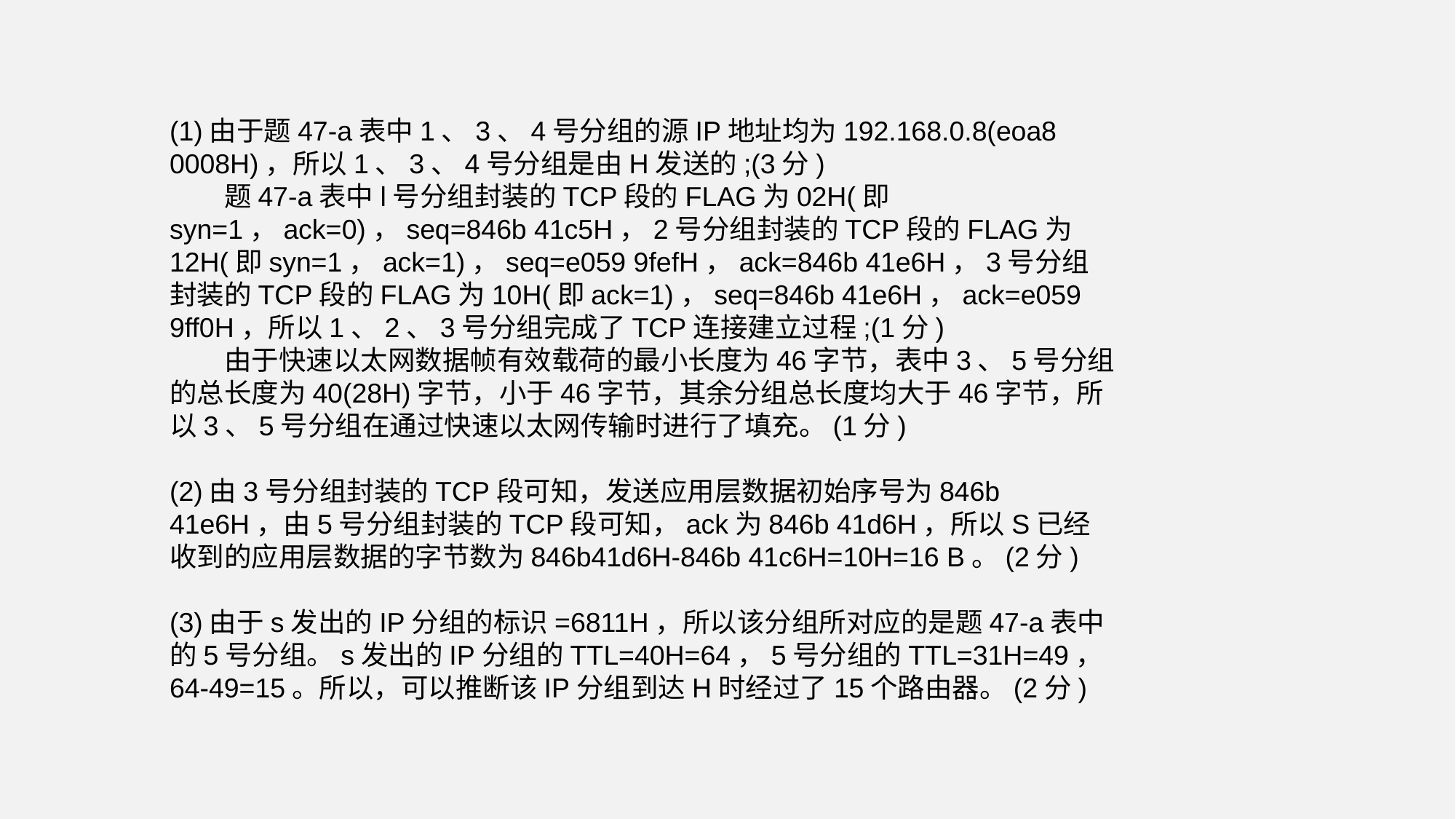

(1)由于题47-a表中1、3、4号分组的源IP地址均为192.168.0.8(eoa8 0008H)，所以1、3、4号分组是由H发送的;(3分)
　　题47-a表中l号分组封装的TCP段的FLAG为02H(即syn=1，ack=0)，seq=846b 41c5H，2号分组封装的TCP段的FLAG为12H(即syn=1，ack=1)，seq=e059 9fefH，ack=846b 41e6H，3号分组封装的TCP段的FLAG为10H(即ack=1)，seq=846b 41e6H，ack=e059 9ff0H，所以1、2、3号分组完成了TCP连接建立过程;(1分)
　　由于快速以太网数据帧有效载荷的最小长度为46字节，表中3、5号分组的总长度为40(28H)字节，小于46字节，其余分组总长度均大于46字节，所以3、5号分组在通过快速以太网传输时进行了填充。(1分)

(2)由3号分组封装的TCP段可知，发送应用层数据初始序号为846b 41e6H，由5号分组封装的TCP段可知，ack为846b 41d6H，所以S已经收到的应用层数据的字节数为846b41d6H-846b 41c6H=10H=16 B。(2分)

(3)由于s发出的IP分组的标识=6811H，所以该分组所对应的是题47-a表中的5号分组。s发出的IP分组的TTL=40H=64，5号分组的TTL=31H=49，64-49=15。所以，可以推断该IP分组到达H时经过了15个路由器。(2分)